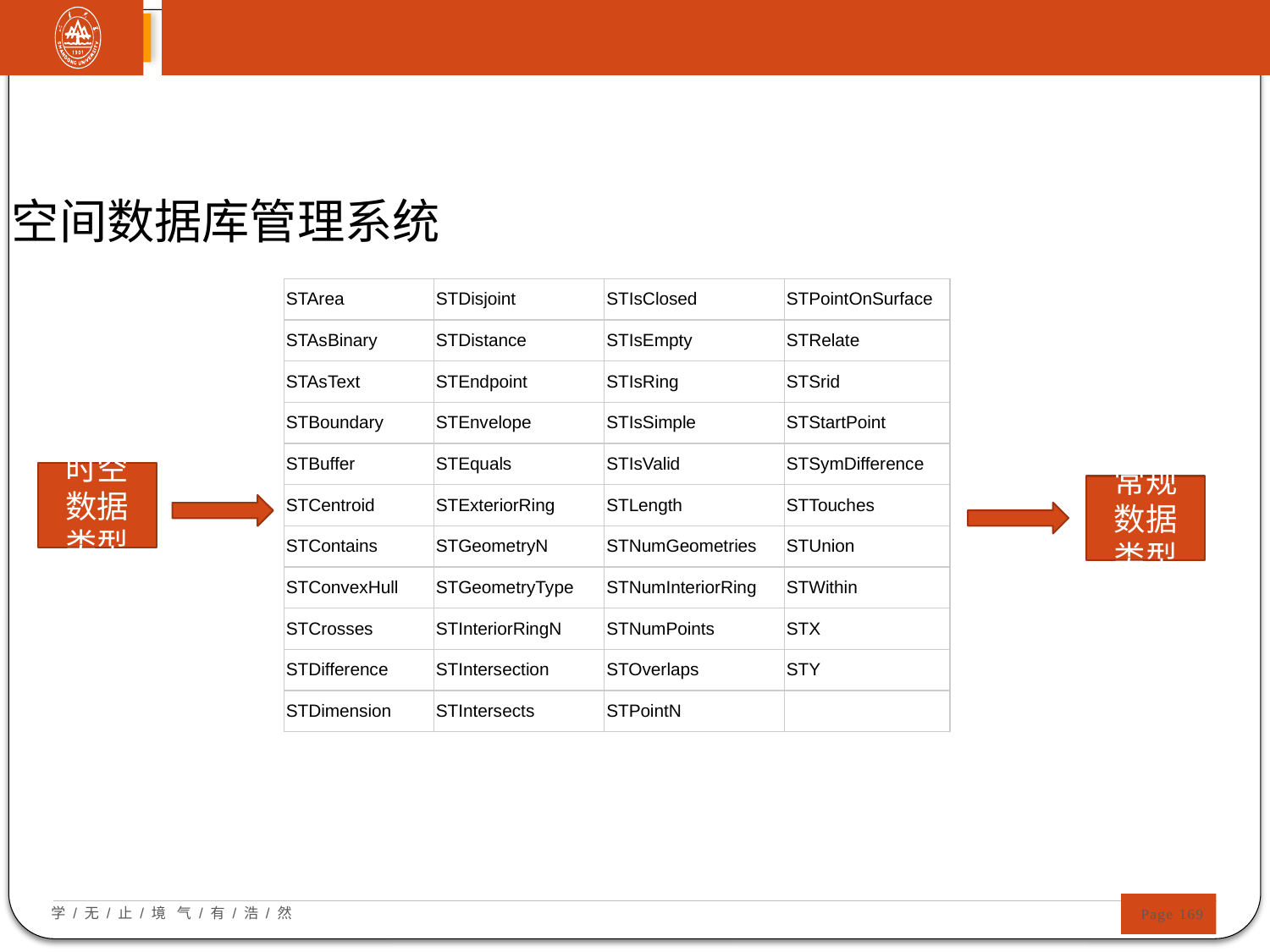

空间数据库管理系统
| STArea | STDisjoint | STIsClosed | STPointOnSurface |
| --- | --- | --- | --- |
| STAsBinary | STDistance | STIsEmpty | STRelate |
| STAsText | STEndpoint | STIsRing | STSrid |
| STBoundary | STEnvelope | STIsSimple | STStartPoint |
| STBuffer | STEquals | STIsValid | STSymDifference |
| STCentroid | STExteriorRing | STLength | STTouches |
| STContains | STGeometryN | STNumGeometries | STUnion |
| STConvexHull | STGeometryType | STNumInteriorRing | STWithin |
| STCrosses | STInteriorRingN | STNumPoints | STX |
| STDifference | STIntersection | STOverlaps | STY |
| STDimension | STIntersects | STPointN |  |
时空数据类型
常规数据类型

  Page 169